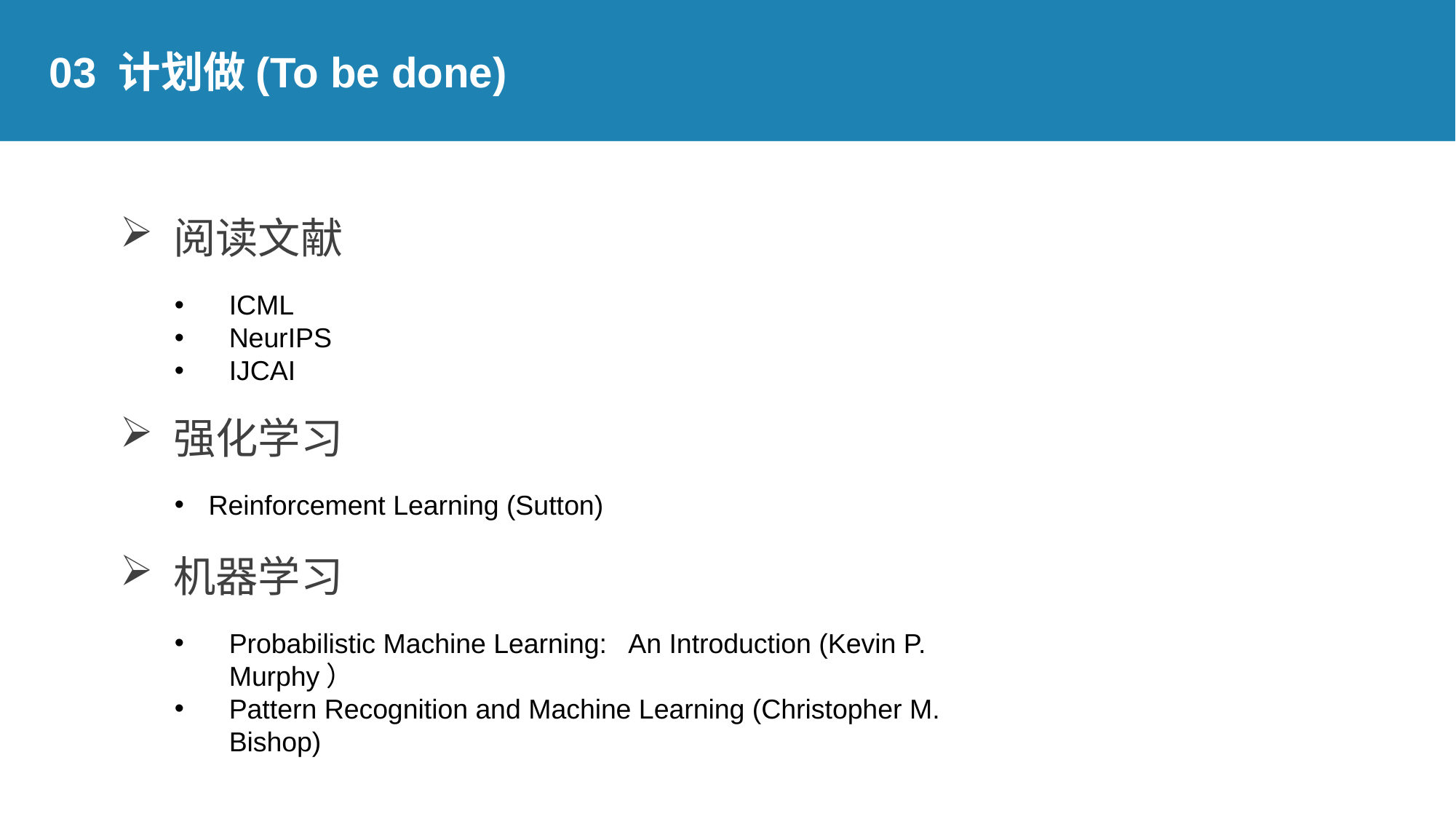

03 计划做(To be done)
 阅读文献

ICML
NeurIPS
IJCAI

 强化学习

Reinforcement Learning (Sutton)

 机器学习

Probabilistic Machine Learning:   An Introduction (Kevin P. Murphy）
Pattern Recognition and Machine Learning (Christopher M. Bishop)